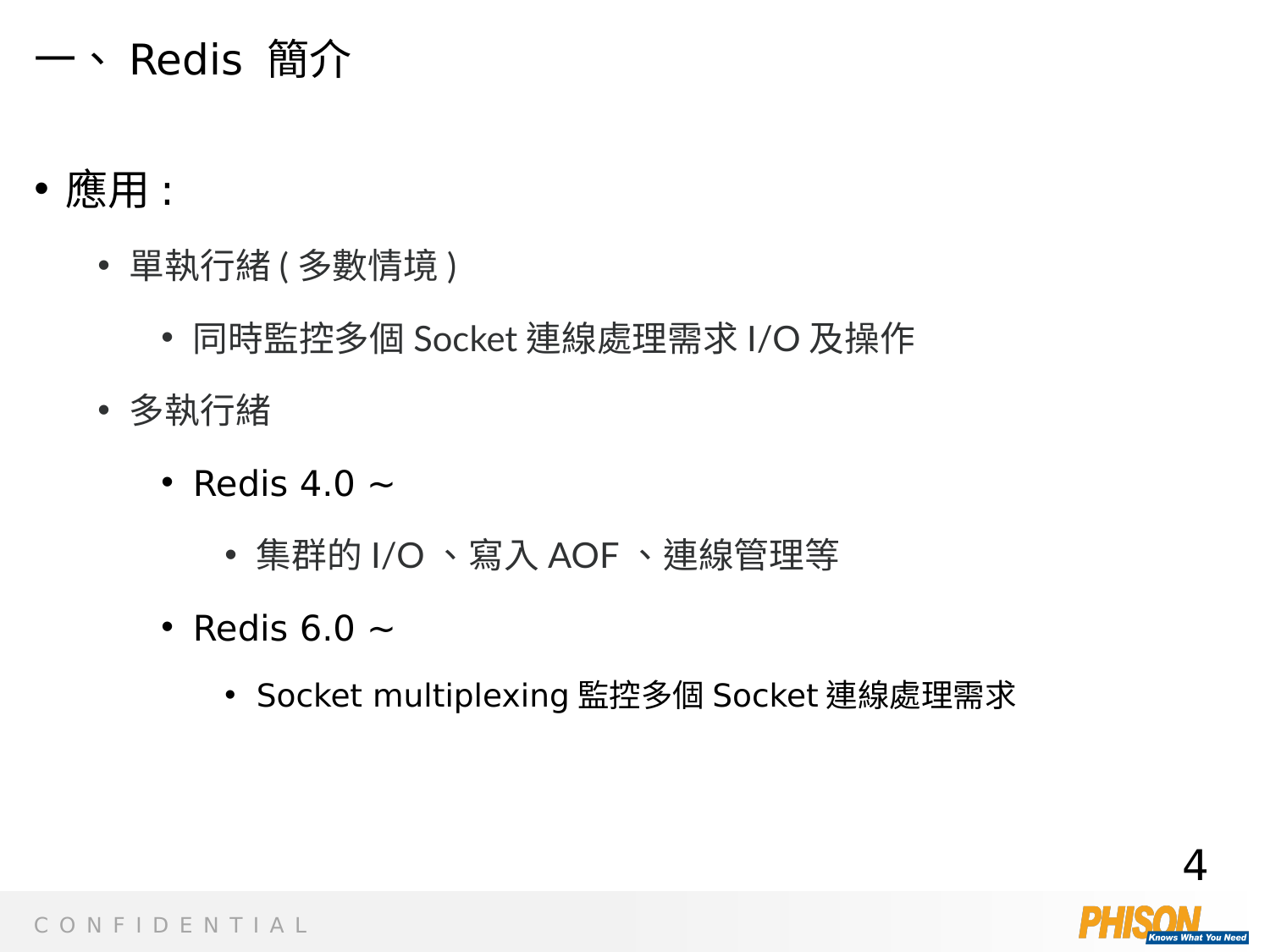

# 一、Redis 簡介
應用:
單執行緒(多數情境)
同時監控多個Socket連線處理需求I/O及操作
多執行緒
Redis 4.0 ~
集群的I/O、寫入AOF、連線管理等
Redis 6.0 ~
Socket multiplexing監控多個Socket連線處理需求

4